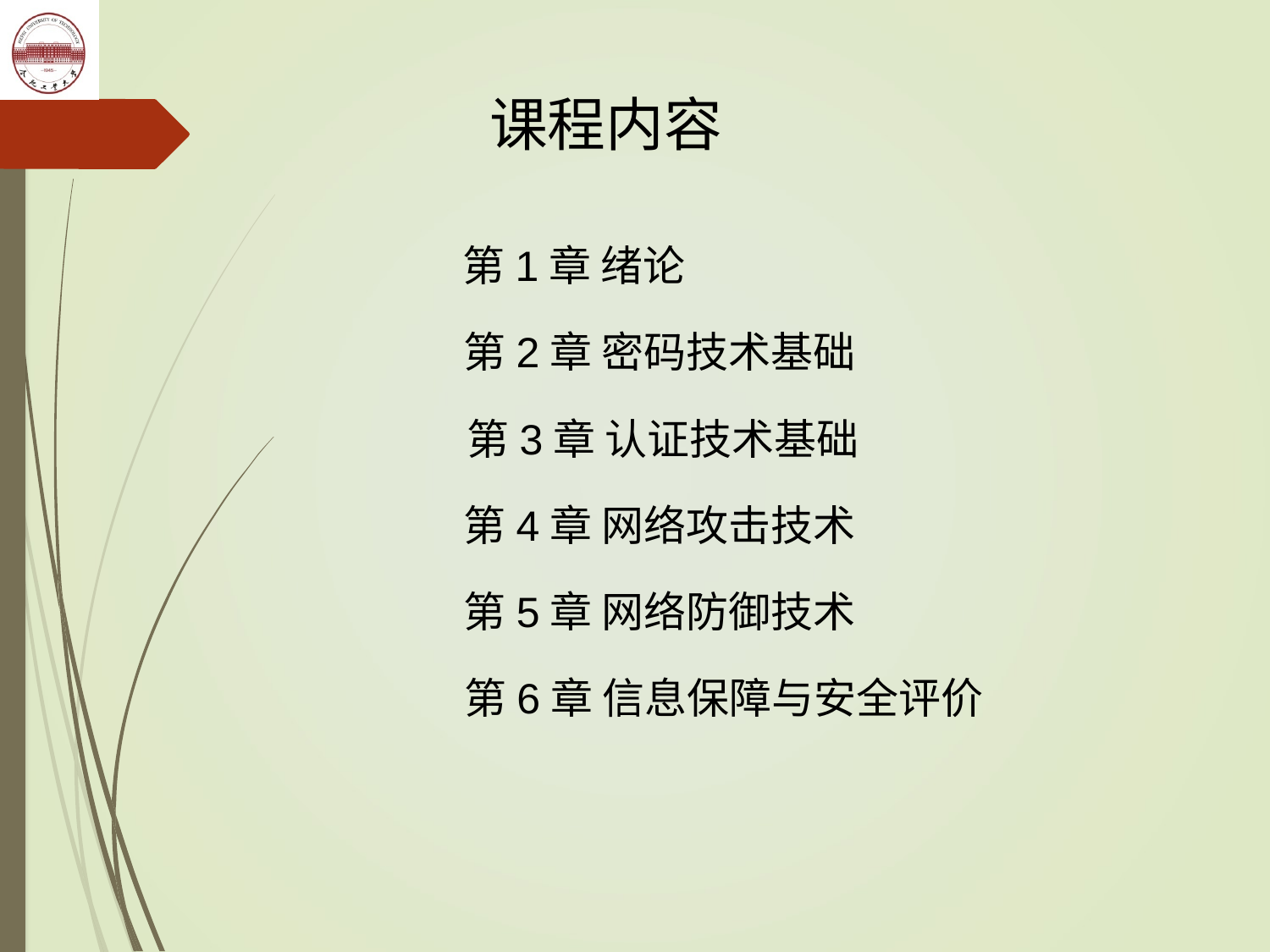

# 课程内容
第1章 绪论
第2章 密码技术基础
第3章 认证技术基础
第4章 网络攻击技术
第5章 网络防御技术
第6章 信息保障与安全评价